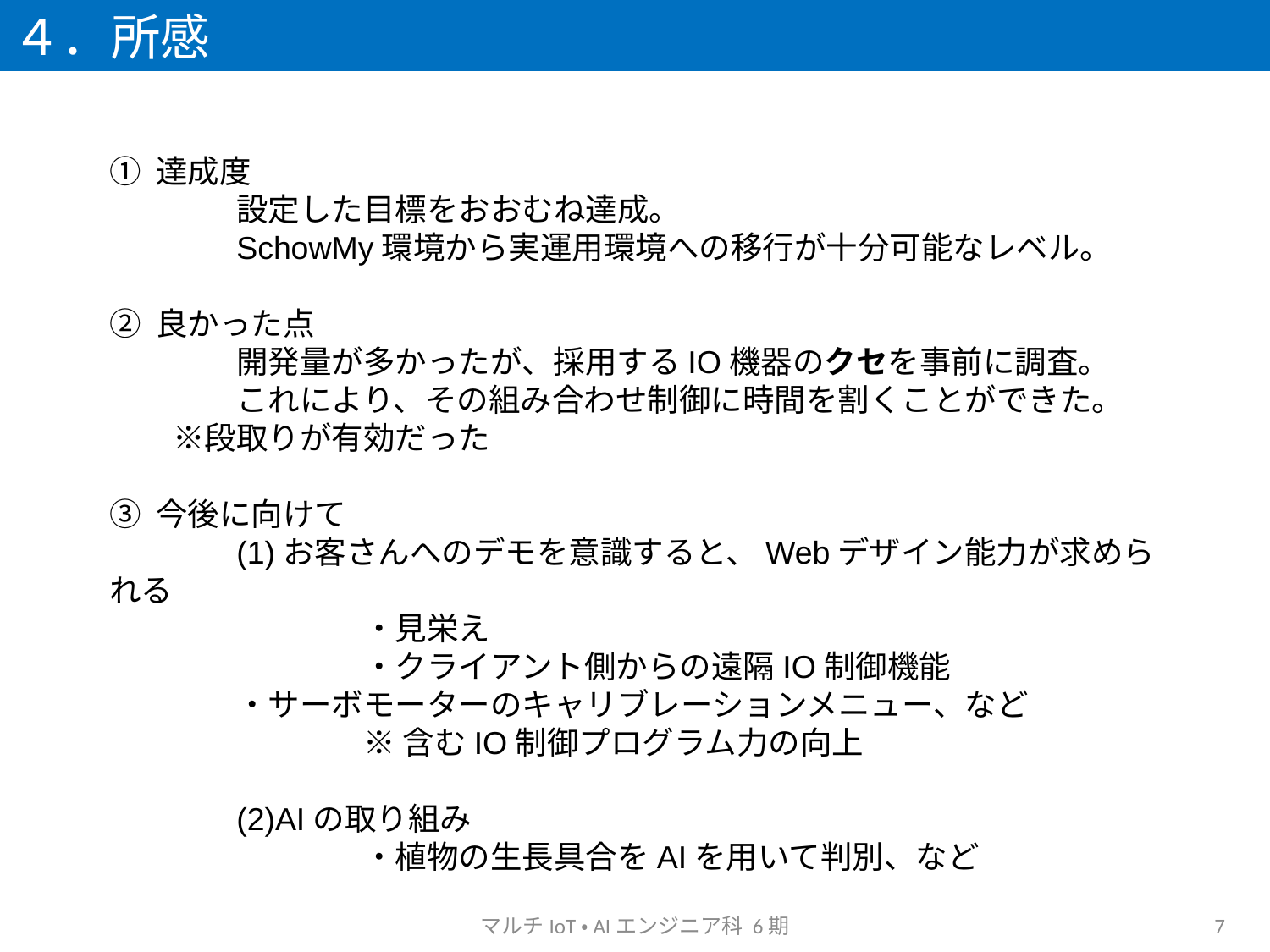

４．所感
① 達成度
	設定した目標をおおむね達成。
	SchowMy環境から実運用環境への移行が十分可能なレベル。

② 良かった点
	開発量が多かったが、採用するIO機器のクセを事前に調査。
	これにより、その組み合わせ制御に時間を割くことができた。
　　※段取りが有効だった

③ 今後に向けて
	(1)お客さんへのデモを意識すると、Webデザイン能力が求められる
		・見栄え
		・クライアント側からの遠隔IO制御機能
　　	・サーボモーターのキャリブレーションメニュー、など
		※含むIO制御プログラム力の向上

	(2)AIの取り組み
		・植物の生長具合をAIを用いて判別、など
マルチIoT・AIエンジニア科 6期
7